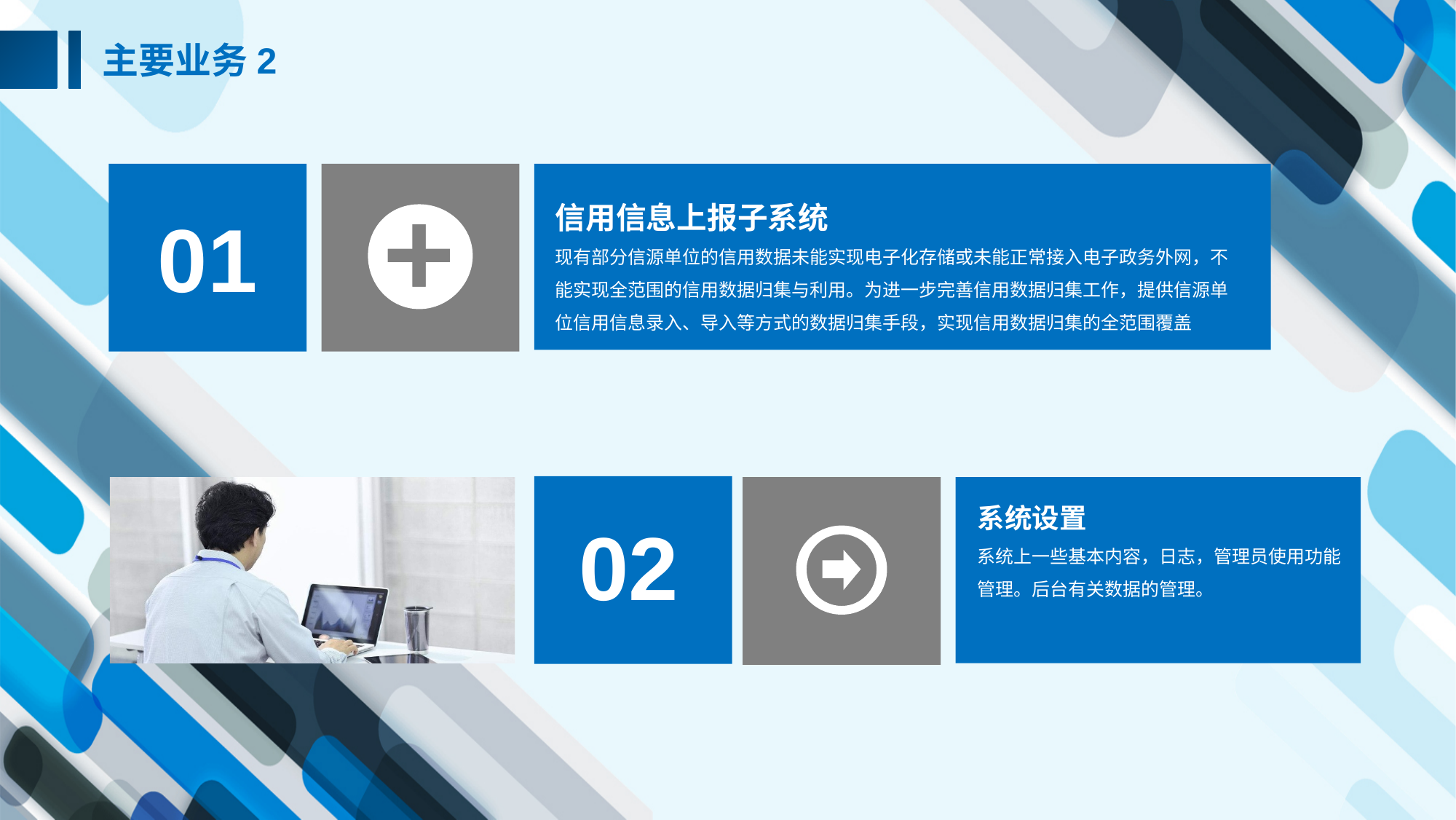

主要业务2

信用信息上报子系统
现有部分信源单位的信用数据未能实现电子化存储或未能正常接入电子政务外网，不能实现全范围的信用数据归集与利用。为进一步完善信用数据归集工作，提供信源单位信用信息录入、导入等方式的数据归集手段，实现信用数据归集的全范围覆盖
01

系统设置
系统上一些基本内容，日志，管理员使用功能管理。后台有关数据的管理。
02

延迟符